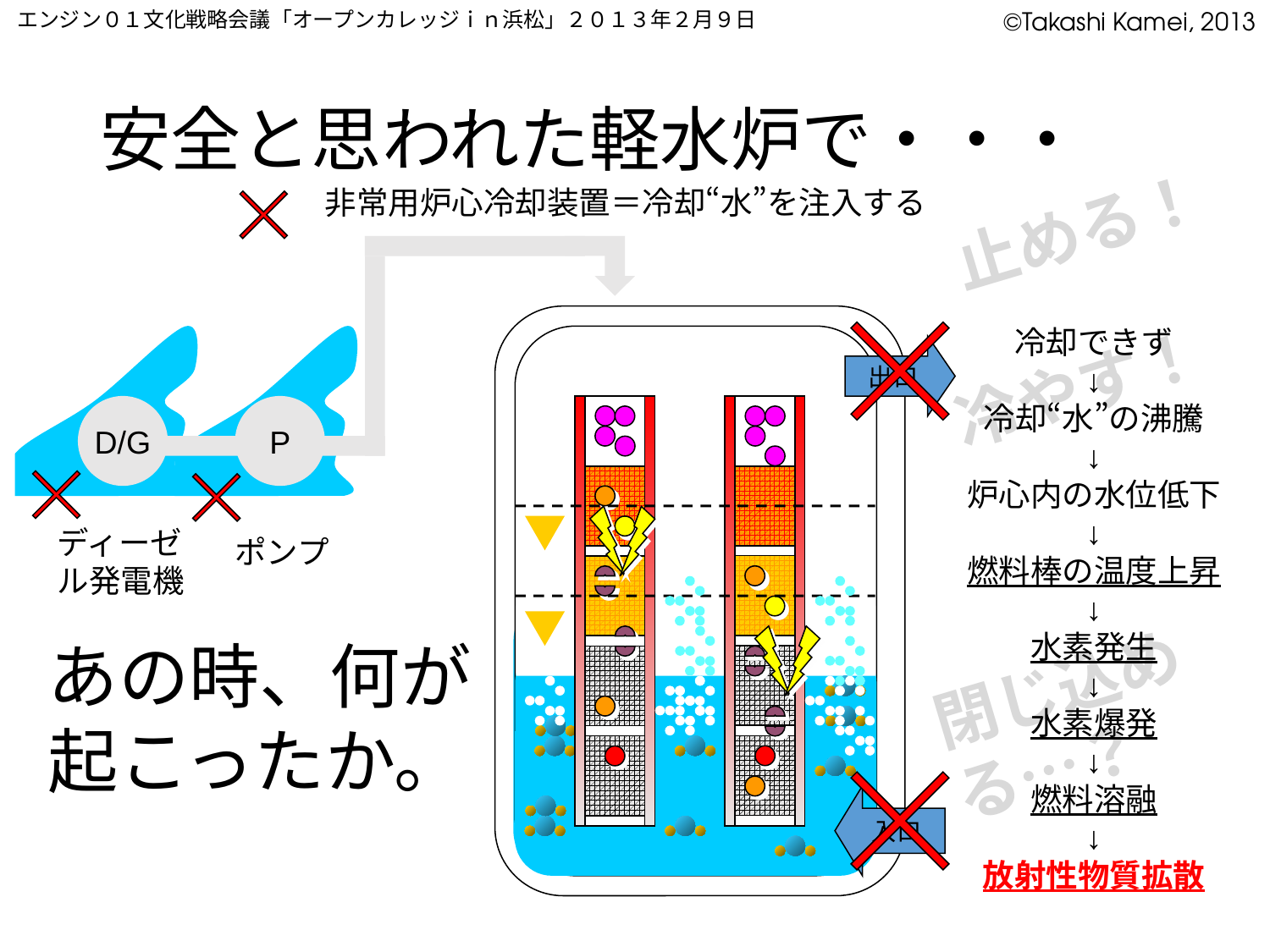

エンジン０１文化戦略会議「オープンカレッジｉｎ浜松」２０１３年２月９日
©Takashi Kamei, 2013
# 安全と思われた軽水炉で・・・
非常用炉心冷却装置＝冷却“水”を注入する

止める！

冷却できず
↓
冷却“水”の沸騰
↓
炉心内の水位低下
↓
燃料棒の温度上昇
↓
水素発生
↓
水素爆発
↓
燃料溶融
↓
放射性物質拡散

出口
冷やす！

D/G
P

ディーゼル発電機
ポンプ

あの時、何が起こったか。

閉じ込める…？

入口